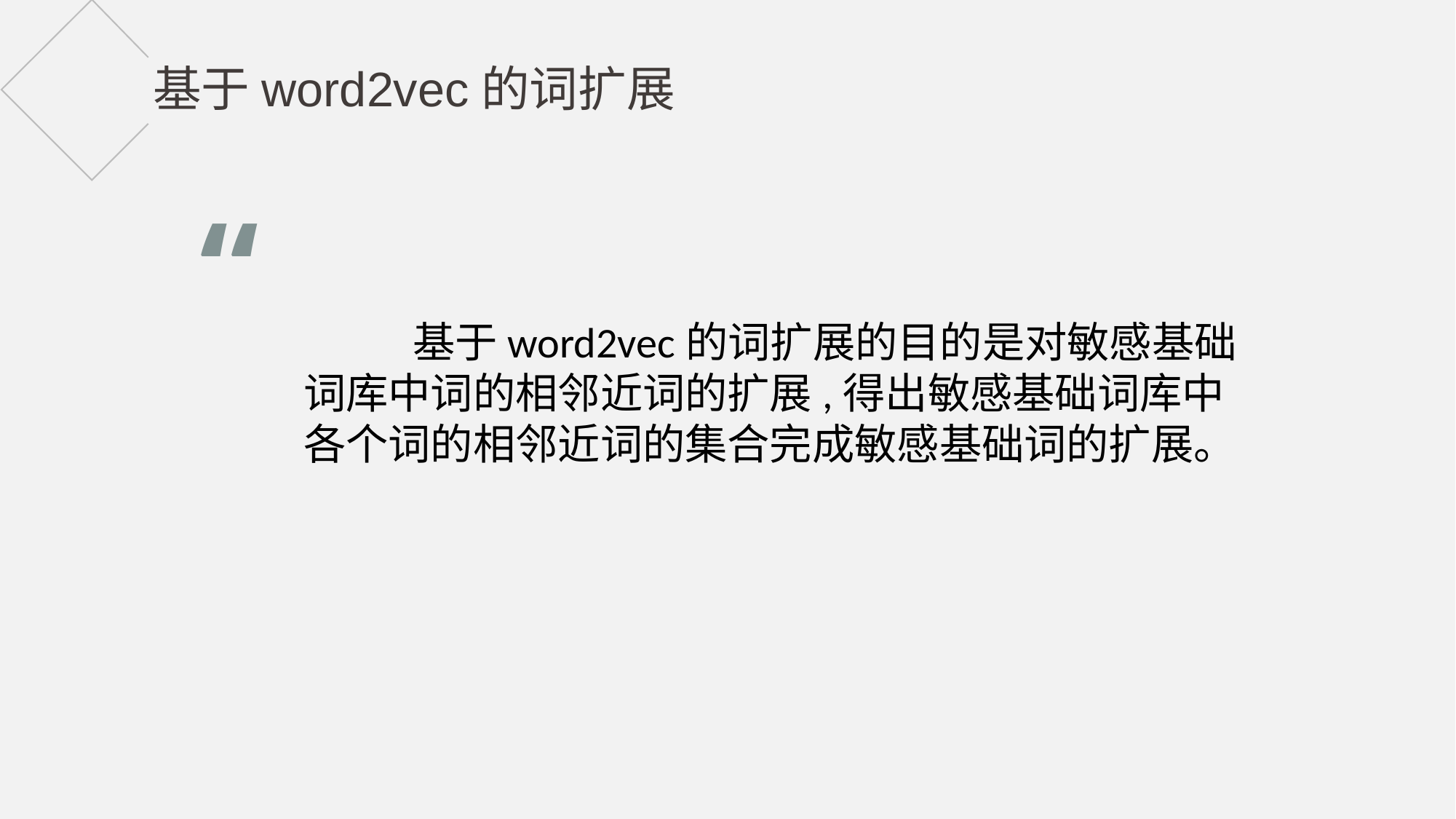

基于word2vec的词扩展

“
	基于word2vec的词扩展的目的是对敏感基础词库中词的相邻近词的扩展,得出敏感基础词库中各个词的相邻近词的集合完成敏感基础词的扩展。